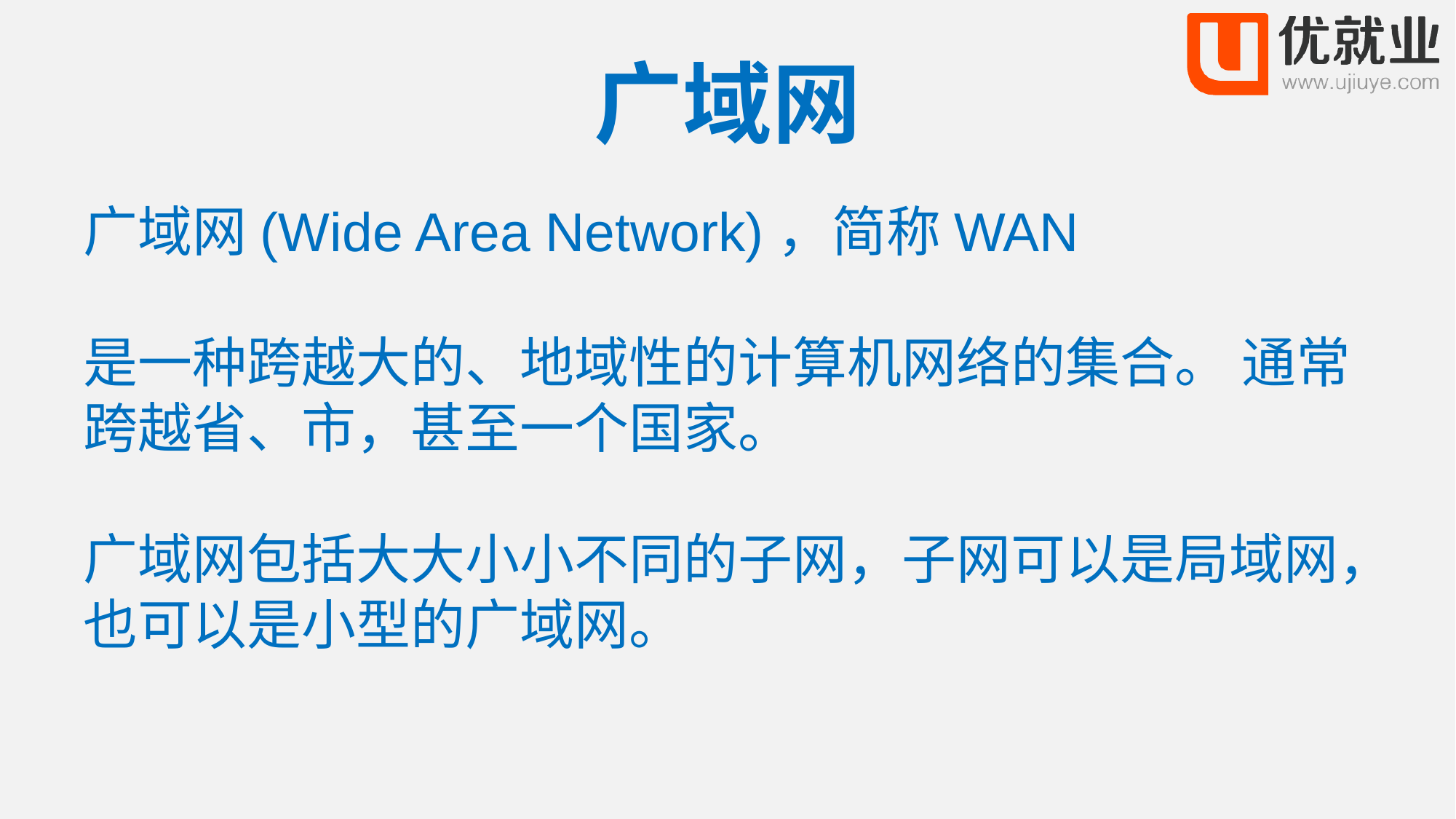

广域网(Wide Area Network)，简称WAN

是一种跨越大的、地域性的计算机网络的集合。 通常跨越省、市，甚至一个国家。

广域网包括大大小小不同的子网，子网可以是局域网，也可以是小型的广域网。
# 广域网